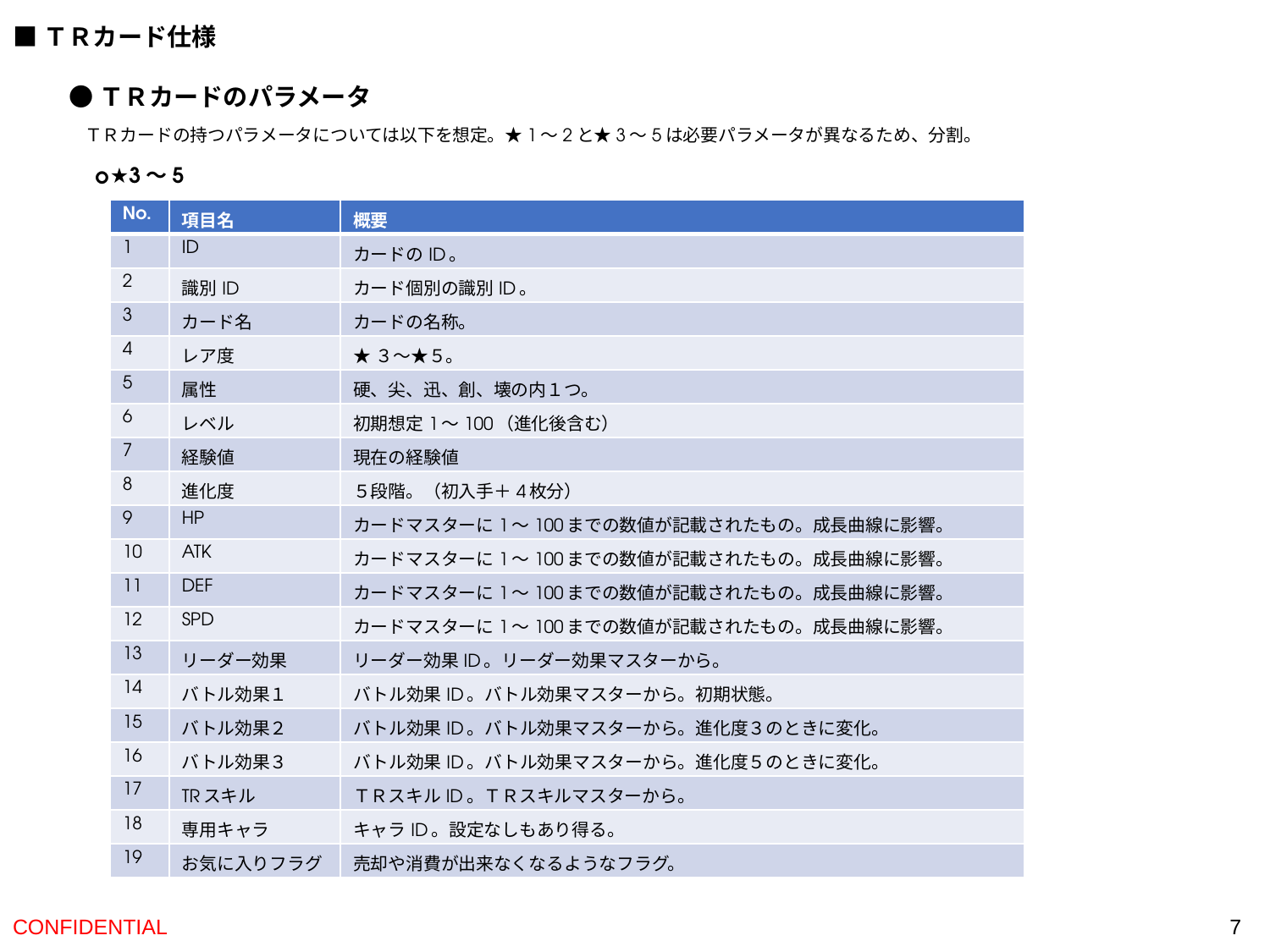

■ＴＲカード仕様
●ＴＲカードのパラメータ
ＴＲカードの持つパラメータについては以下を想定。★1～2と★3～5は必要パラメータが異なるため、分割。
○★3～5
| No. | 項目名 | 概要 |
| --- | --- | --- |
| 1 | ID | カードのID。 |
| 2 | 識別ID | カード個別の識別ID。 |
| 3 | カード名 | カードの名称。 |
| 4 | レア度 | ★３～★５。 |
| 5 | 属性 | 硬、尖、迅、創、壊の内１つ。 |
| 6 | レベル | 初期想定1～100（進化後含む） |
| 7 | 経験値 | 現在の経験値 |
| 8 | 進化度 | ５段階。（初入手＋4枚分） |
| 9 | HP | カードマスターに1～100までの数値が記載されたもの。成長曲線に影響。 |
| 10 | ATK | カードマスターに1～100までの数値が記載されたもの。成長曲線に影響。 |
| 11 | DEF | カードマスターに1～100までの数値が記載されたもの。成長曲線に影響。 |
| 12 | SPD | カードマスターに1～100までの数値が記載されたもの。成長曲線に影響。 |
| 13 | リーダー効果 | リーダー効果ID。リーダー効果マスターから。 |
| 14 | バトル効果１ | バトル効果ID。バトル効果マスターから。初期状態。 |
| 15 | バトル効果２ | バトル効果ID。バトル効果マスターから。進化度３のときに変化。 |
| 16 | バトル効果３ | バトル効果ID。バトル効果マスターから。進化度５のときに変化。 |
| 17 | TRスキル | ＴＲスキルID。ＴＲスキルマスターから。 |
| 18 | 専用キャラ | キャラID。設定なしもあり得る。 |
| 19 | お気に入りフラグ | 売却や消費が出来なくなるようなフラグ。 |
7
CONFIDENTIAL